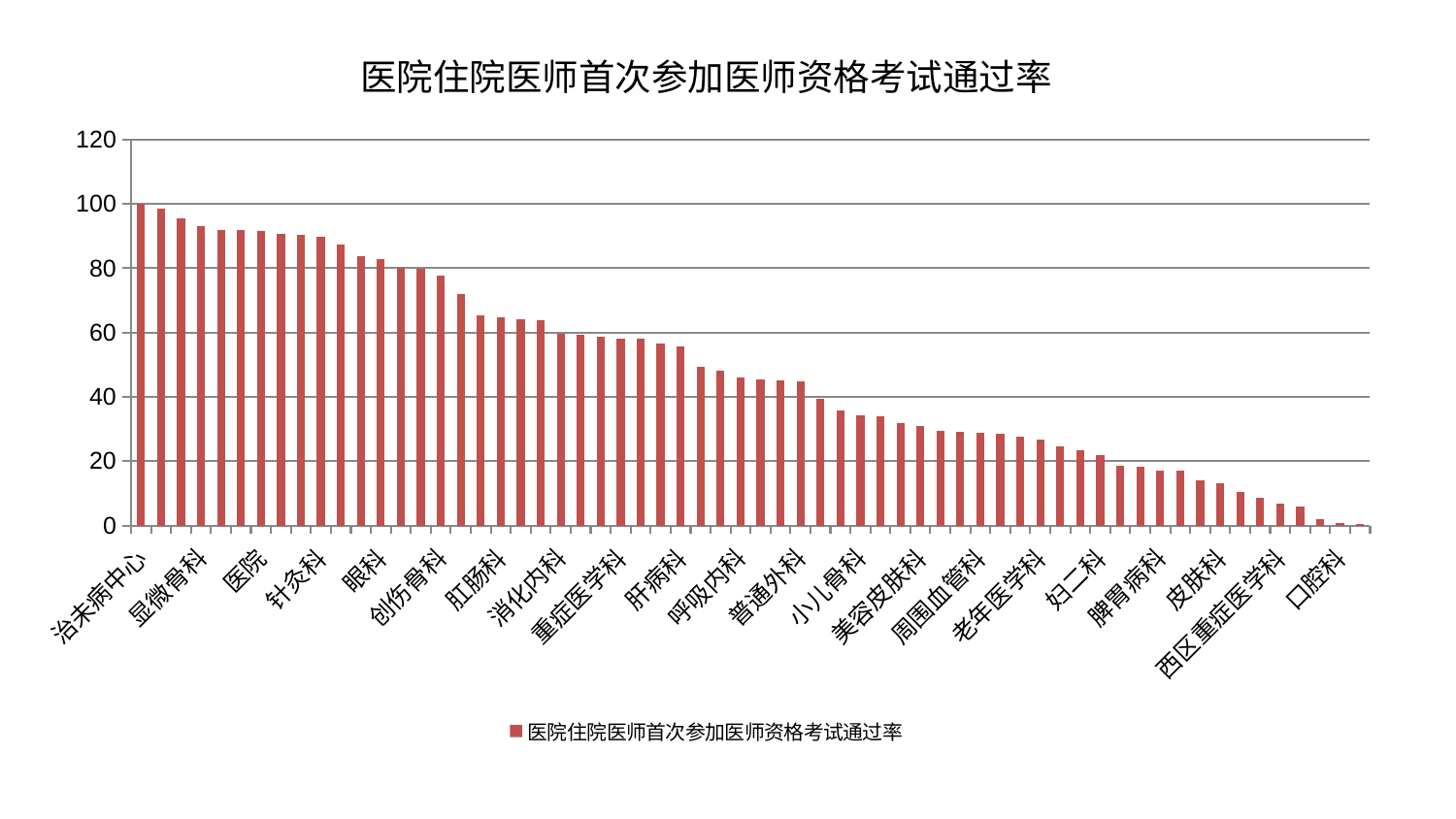

### Chart: 医院住院医师首次参加医师资格考试通过率

| Category | 医院住院医师首次参加医师资格考试通过率 |
|---|---|
| 治未病中心 | 99.99999999999999 |
| 东区重症医学科 | 98.614258591618 |
| 肿瘤内科 | 95.5011576627495 |
| 显微骨科 | 93.22723602599135 |
| 微创骨科 | 91.92813171013863 |
| 骨科 | 91.88650358610712 |
| 医院 | 91.7001178685749 |
| 脊柱骨科 | 90.62980110524738 |
| 胸外科 | 90.41397851949272 |
| 针灸科 | 89.88113155532385 |
| 乳腺甲状腺外科 | 87.43132424837403 |
| 心病四科 | 83.88509188104872 |
| 眼科 | 82.7971433903396 |
| 神经内科 | 80.13004159605983 |
| 内分泌科 | 79.76685857132264 |
| 创伤骨科 | 77.59032152364419 |
| 肝胆外科 | 71.87301145106045 |
| 妇科妇二科合并 | 65.40033734345037 |
| 肛肠科 | 64.75325403201123 |
| 小儿推拿科 | 63.994815089671484 |
| 妇科 | 63.91378158206557 |
| 消化内科 | 59.50236592213932 |
| 脑病二科 | 59.323430041170916 |
| 泌尿外科 | 58.763262670329574 |
| 重症医学科 | 58.22473916638191 |
| 肾病科 | 58.170434274687736 |
| 心病一科 | 56.483187529032904 |
| 肝病科 | 55.840757233841316 |
| 身心医学科 | 49.46135291473971 |
| 康复科 | 48.19107684747298 |
| 呼吸内科 | 45.99567035023589 |
| 脾胃科消化科合并 | 45.473392334839666 |
| 肾脏内科 | 45.18501578786102 |
| 普通外科 | 44.77101337439265 |
| 运动损伤骨科 | 39.280194589964815 |
| 脑病三科 | 35.856388212212586 |
| 小儿骨科 | 34.204462993396476 |
| 产科 | 33.97362209569141 |
| 脑病一科 | 31.973802270813703 |
| 美容皮肤科 | 30.922472608970914 |
| 心病三科 | 29.318869394090882 |
| 关节骨科 | 29.266742786657986 |
| 周围血管科 | 28.80979610186175 |
| 血液科 | 28.573571819090308 |
| 东区肾病科 | 27.635509820819724 |
| 老年医学科 | 26.837525591451463 |
| 中医外治中心 | 24.5806388485431 |
| 心病二科 | 23.305518300435068 |
| 妇二科 | 21.925375813639125 |
| 耳鼻喉科 | 18.44907362599131 |
| 心血管内科 | 18.203165588739086 |
| 脾胃病科 | 17.136186155631286 |
| 儿科 | 17.107580180504787 |
| 综合内科 | 13.904190695093002 |
| 皮肤科 | 13.017310728481107 |
| 神经外科 | 10.27382183840224 |
| 推拿科 | 8.737242515042375 |
| 西区重症医学科 | 6.858459486874368 |
| 男科 | 5.997921538236633 |
| 风湿病科 | 2.0663175581675572 |
| 口腔科 | 0.8073877525455165 |
| 中医经典科 | 0.5529277463135868 |
233